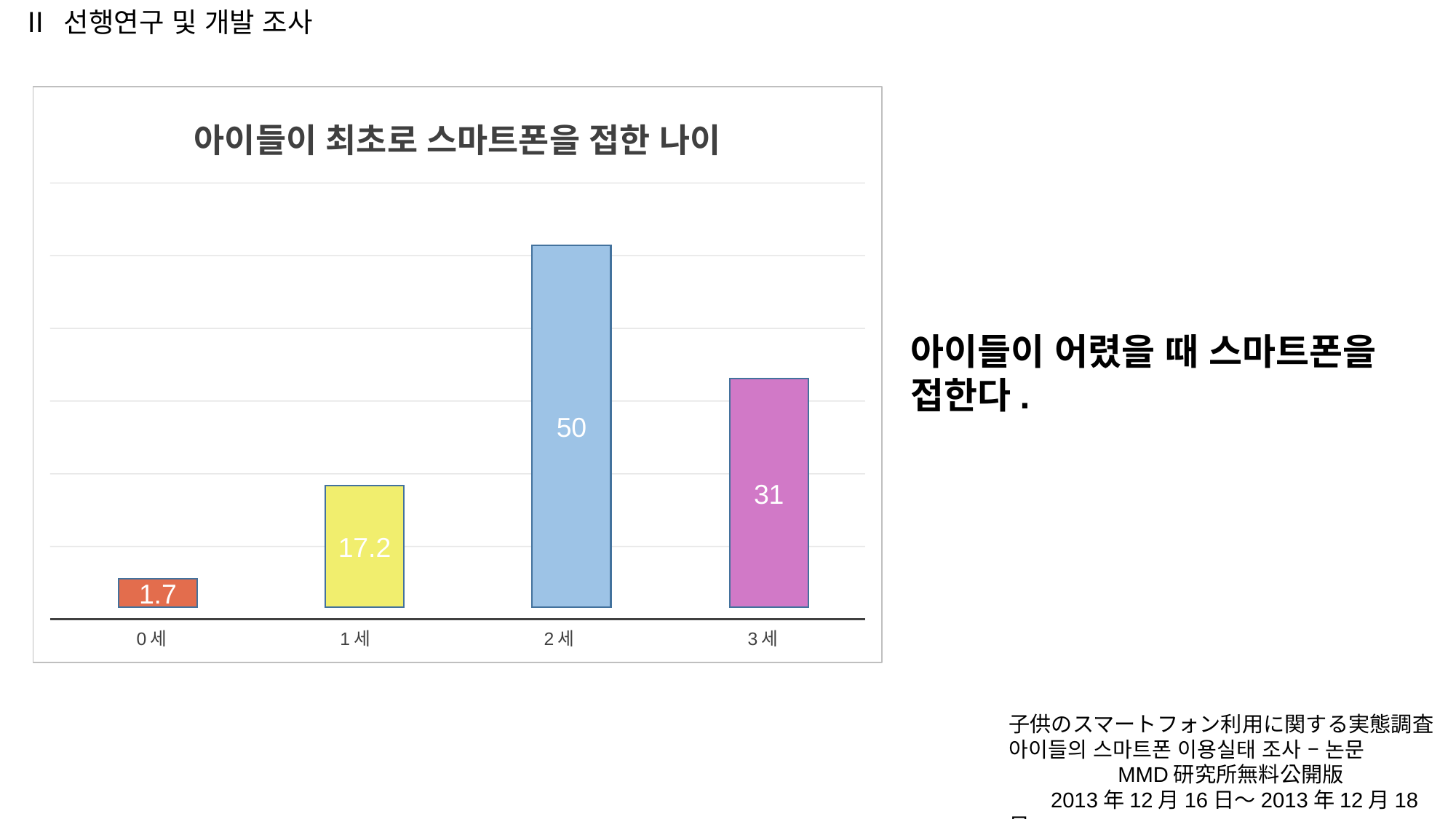

Ⅱ 선행연구 및 개발 조사

### Chart: 아이들이 최초로 스마트폰을 접한 나이

| Category | 0세 | 1세 | 2세 | 3세 |
|---|---|---|---|---|
| 0세 | None | None | None | None |
| 1세 | None | None | None | None |
| 2세 | None | None | None | None |
| 3세 | None | None | None | None |
50
31
17.2
1.7
아이들이 어렸을 때 스마트폰을 접한다.
子供のスマートフォン利用に関する実態調査
아이들의 스마트폰 이용실태 조사 – 논문
	MMD研究所無料公開版
       2013年12月16日～2013年12月18日